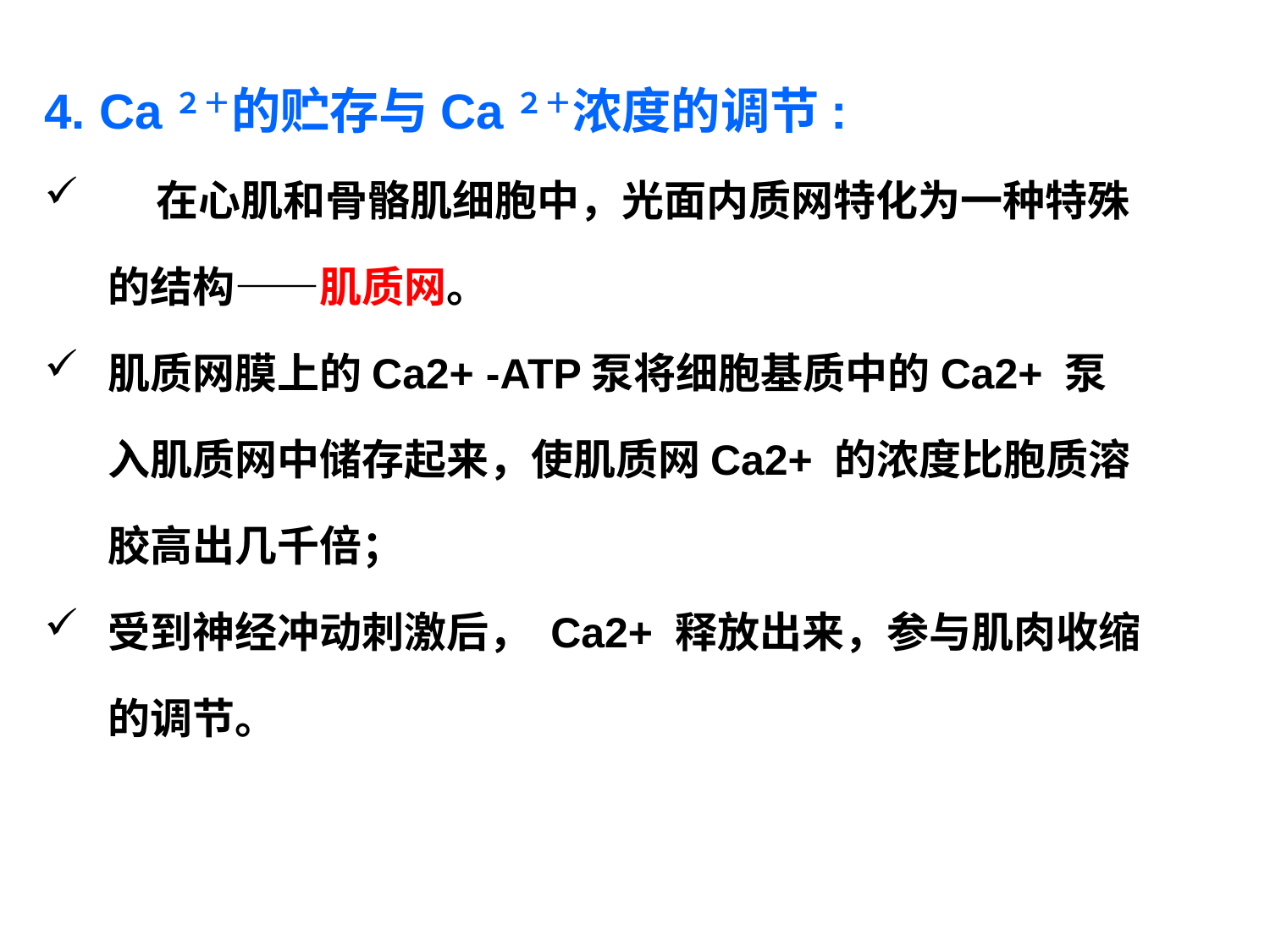

4. Ca２＋的贮存与Ca２＋浓度的调节:
    在心肌和骨骼肌细胞中，光面内质网特化为一种特殊的结构——肌质网。
肌质网膜上的Ca2+ -ATP泵将细胞基质中的Ca2+ 泵入肌质网中储存起来，使肌质网Ca2+ 的浓度比胞质溶胶高出几千倍；
受到神经冲动刺激后， Ca2+ 释放出来，参与肌肉收缩的调节。